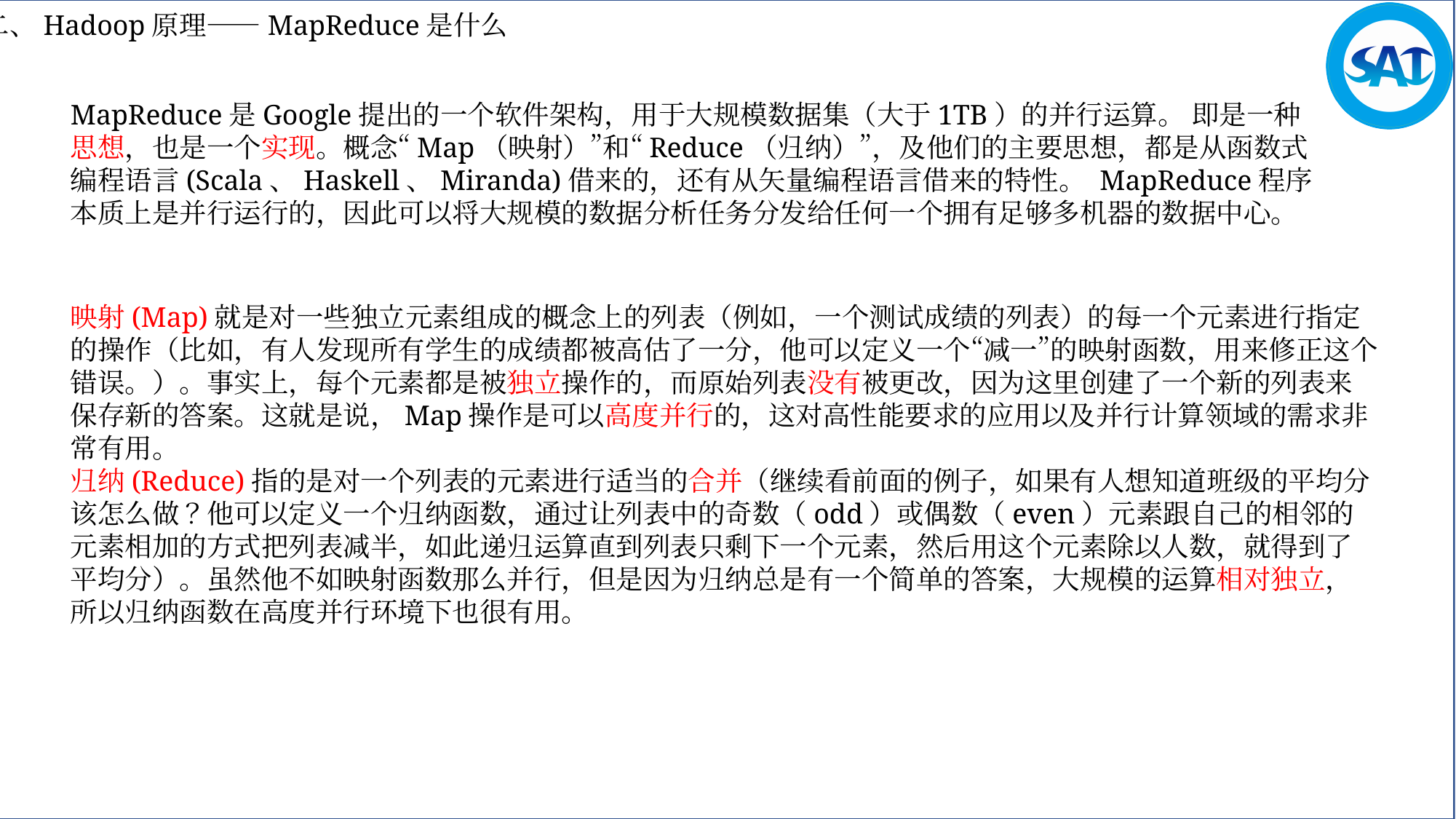

二、Hadoop原理——MapReduce是什么
MapReduce是Google提出的一个软件架构，用于大规模数据集（大于1TB）的并行运算。 即是一种思想，也是一个实现。概念“Map（映射）”和“Reduce（归纳）”，及他们的主要思想，都是从函数式编程语言(Scala、Haskell、Miranda)借来的，还有从矢量编程语言借来的特性。 MapReduce程序本质上是并行运行的，因此可以将大规模的数据分析任务分发给任何一个拥有足够多机器的数据中心。
映射(Map)就是对一些独立元素组成的概念上的列表（例如，一个测试成绩的列表）的每一个元素进行指定的操作（比如，有人发现所有学生的成绩都被高估了一分，他可以定义一个“减一”的映射函数，用来修正这个错误。）。事实上，每个元素都是被独立操作的，而原始列表没有被更改，因为这里创建了一个新的列表来保存新的答案。这就是说，Map操作是可以高度并行的，这对高性能要求的应用以及并行计算领域的需求非常有用。
归纳(Reduce)指的是对一个列表的元素进行适当的合并（继续看前面的例子，如果有人想知道班级的平均分该怎么做？他可以定义一个归纳函数，通过让列表中的奇数（odd）或偶数（even）元素跟自己的相邻的元素相加的方式把列表减半，如此递归运算直到列表只剩下一个元素，然后用这个元素除以人数，就得到了平均分）。虽然他不如映射函数那么并行，但是因为归纳总是有一个简单的答案，大规模的运算相对独立，所以归纳函数在高度并行环境下也很有用。